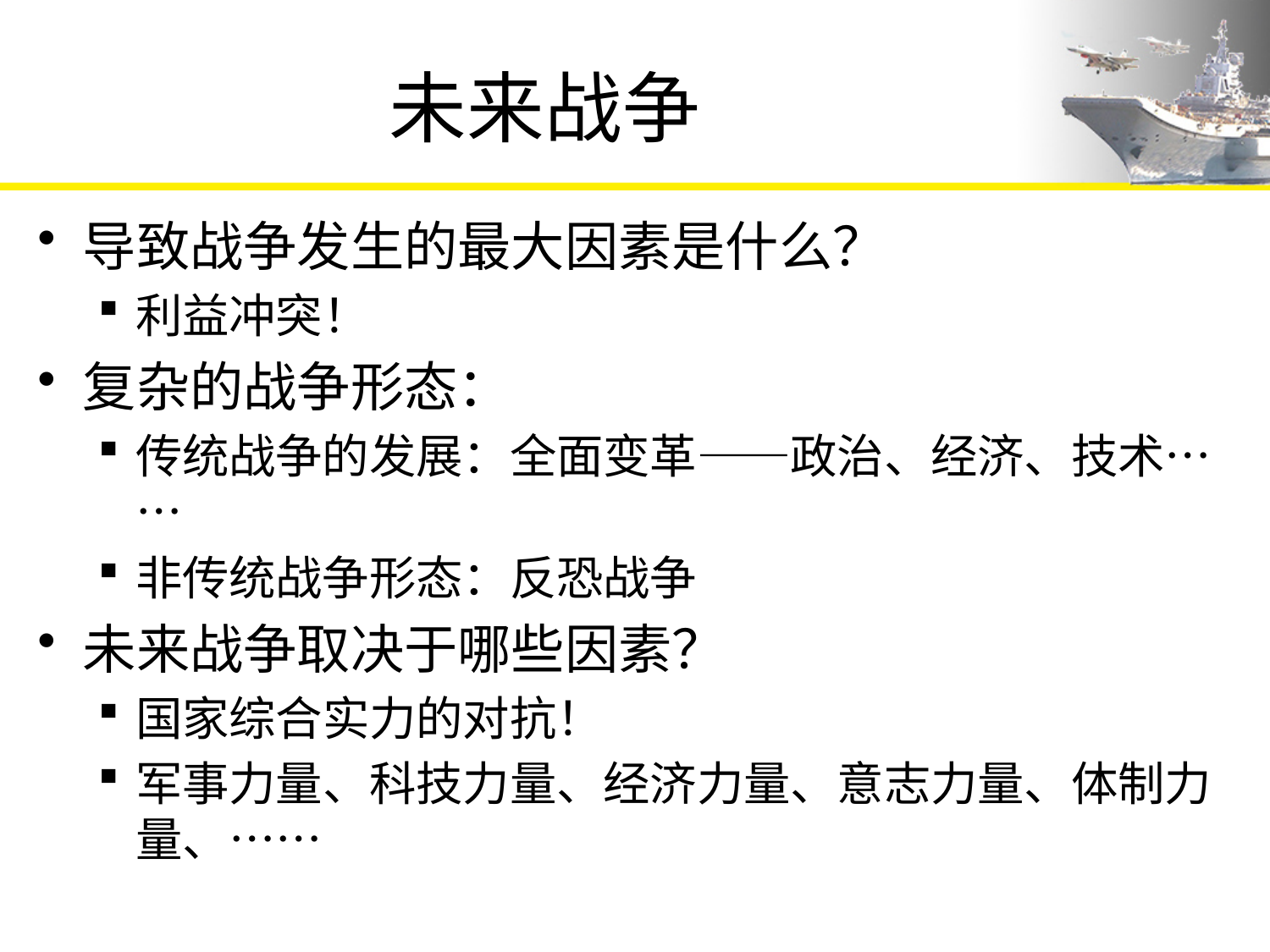

# 未来战争
导致战争发生的最大因素是什么？
利益冲突！
复杂的战争形态：
传统战争的发展：全面变革——政治、经济、技术……
非传统战争形态：反恐战争
未来战争取决于哪些因素？
国家综合实力的对抗！
军事力量、科技力量、经济力量、意志力量、体制力量、……